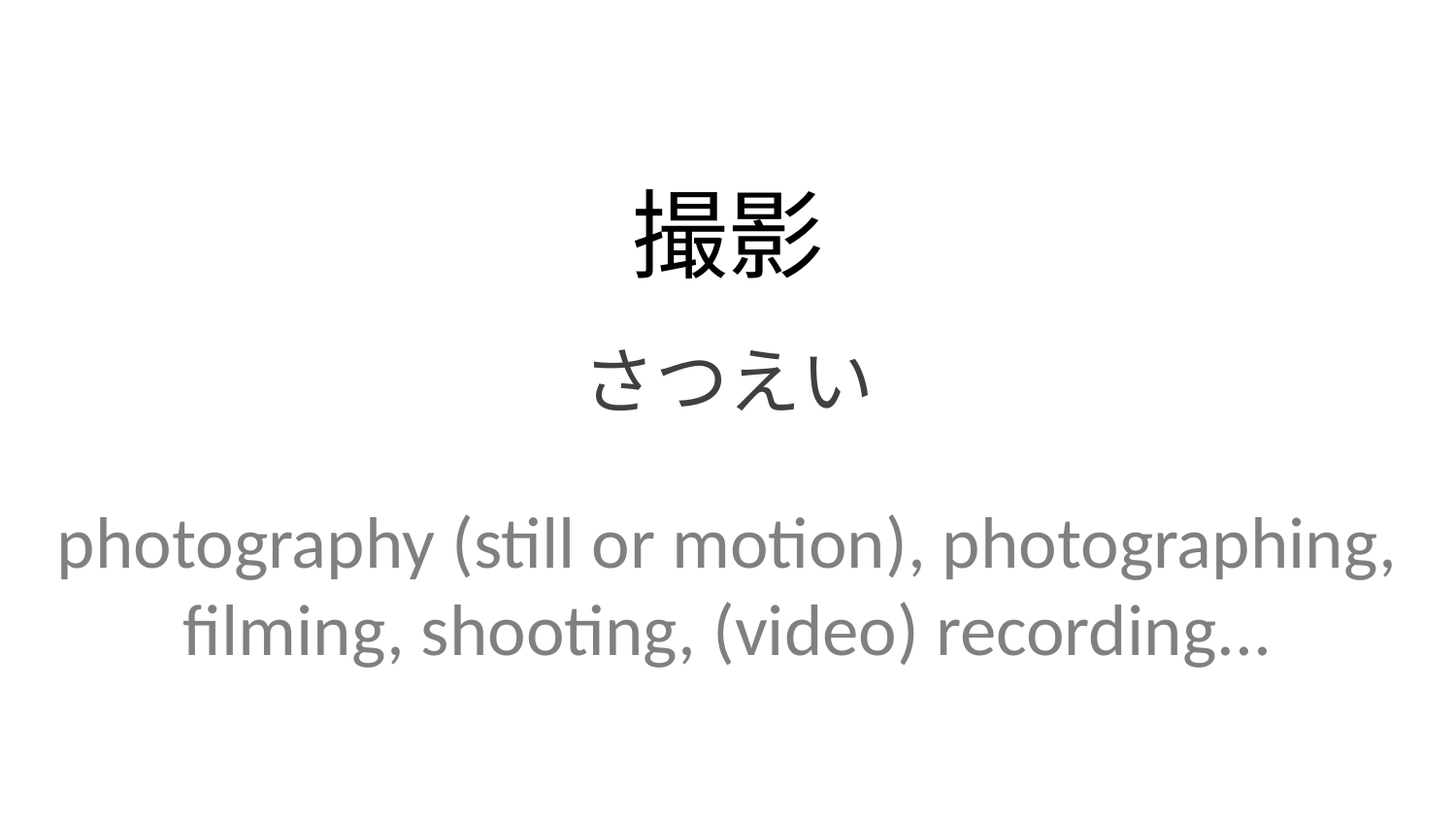

撮影

さつえい
photography (still or motion), photographing, filming, shooting, (video) recording...